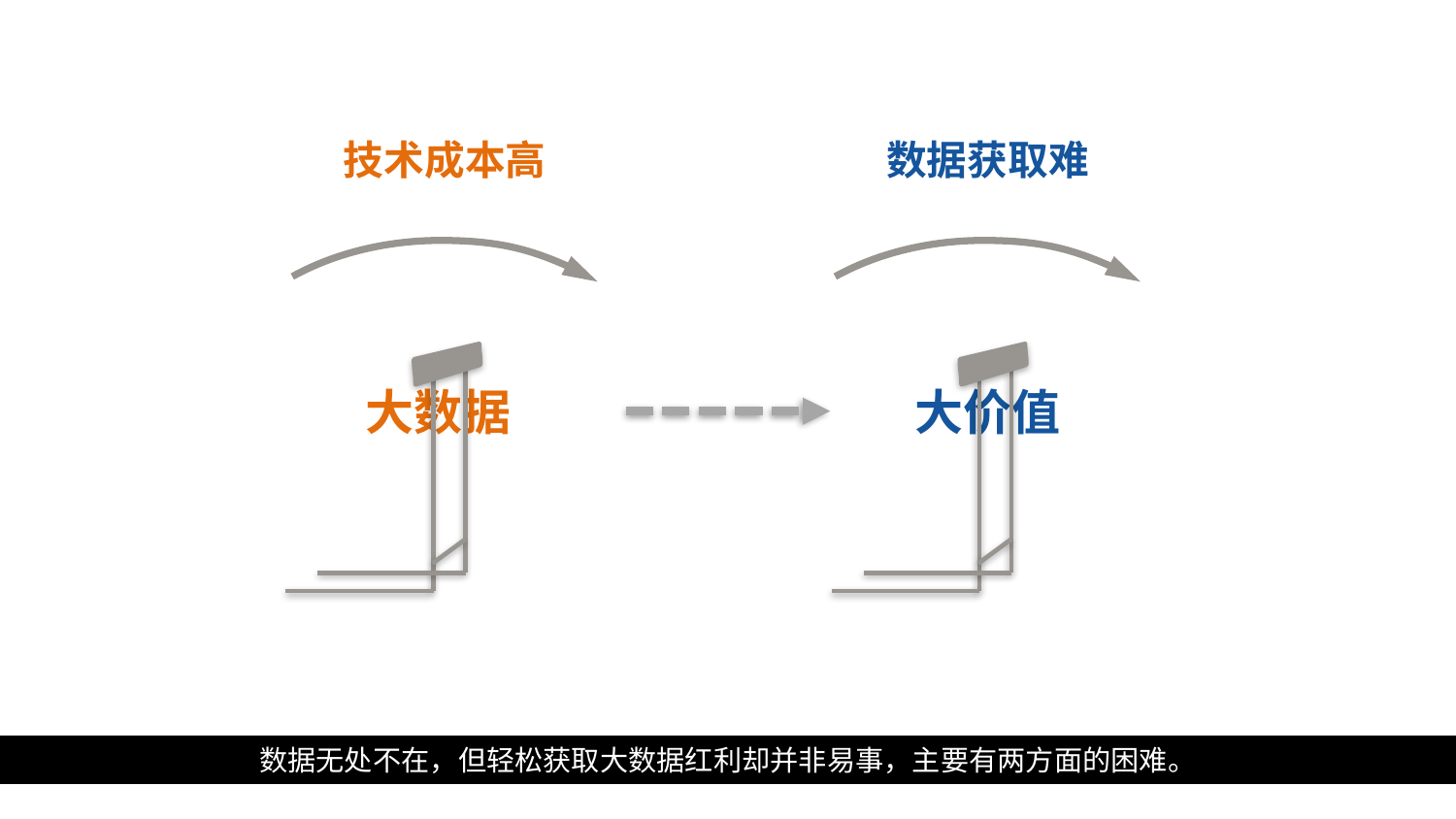

技术成本高
数据获取难

大数据
大价值
数据无处不在，但轻松获取大数据红利却并非易事，主要有两方面的困难。